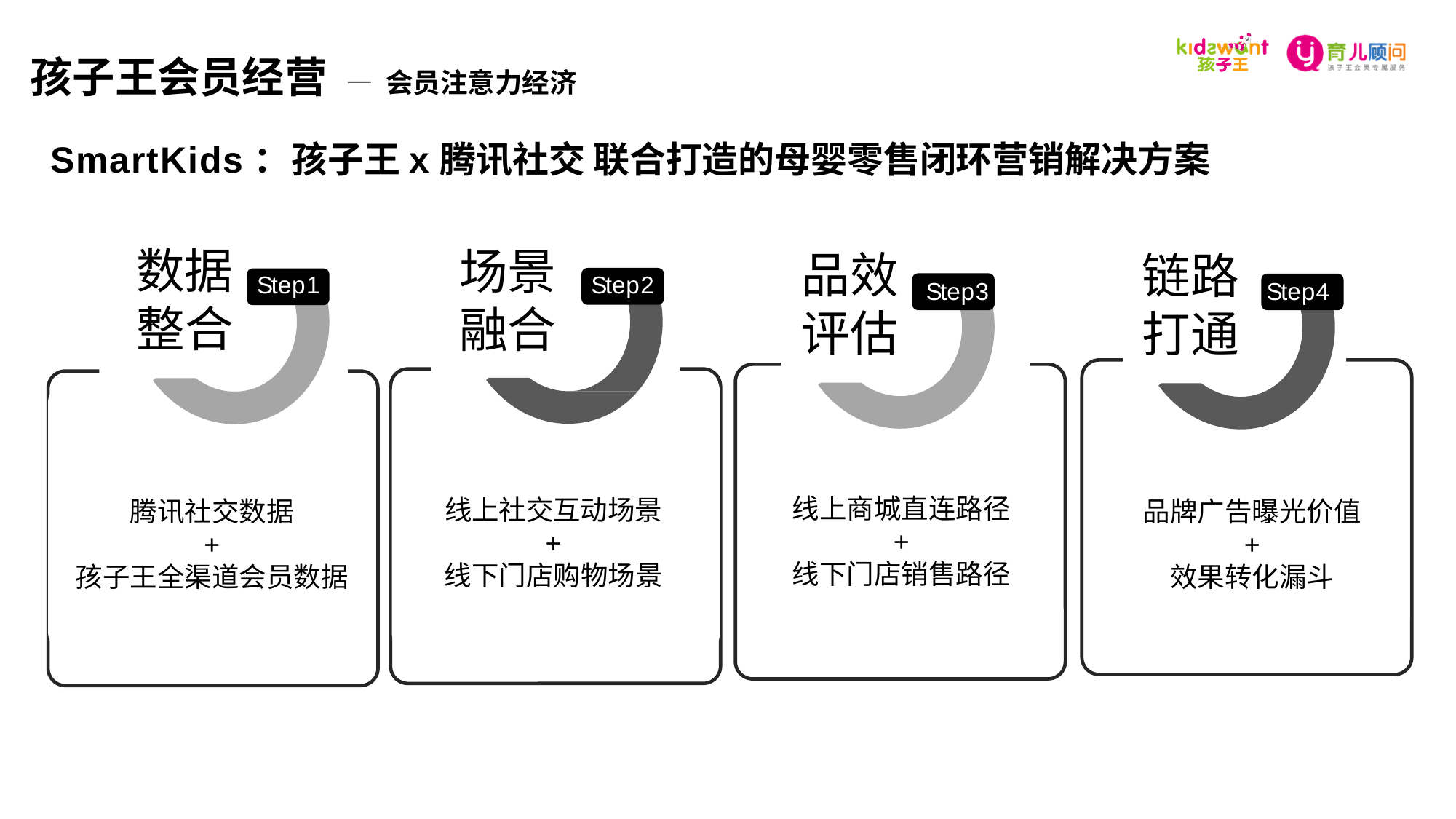

孩子王会员经营  —  会员注意力经济
  SmartKids：孩子王x腾讯社交 联合打造的母婴零售闭环营销解决方案

数据 整合
场景 融合

品效 评估
链路 打通

Step1

Step2

Step4
Step3

线上商城直连路径
+
线下门店销售路径
线上社交互动场景
+
线下门店购物场景
品牌广告曝光价值
+
效果转化漏斗
腾讯社交数据
+
孩子王全渠道会员数据